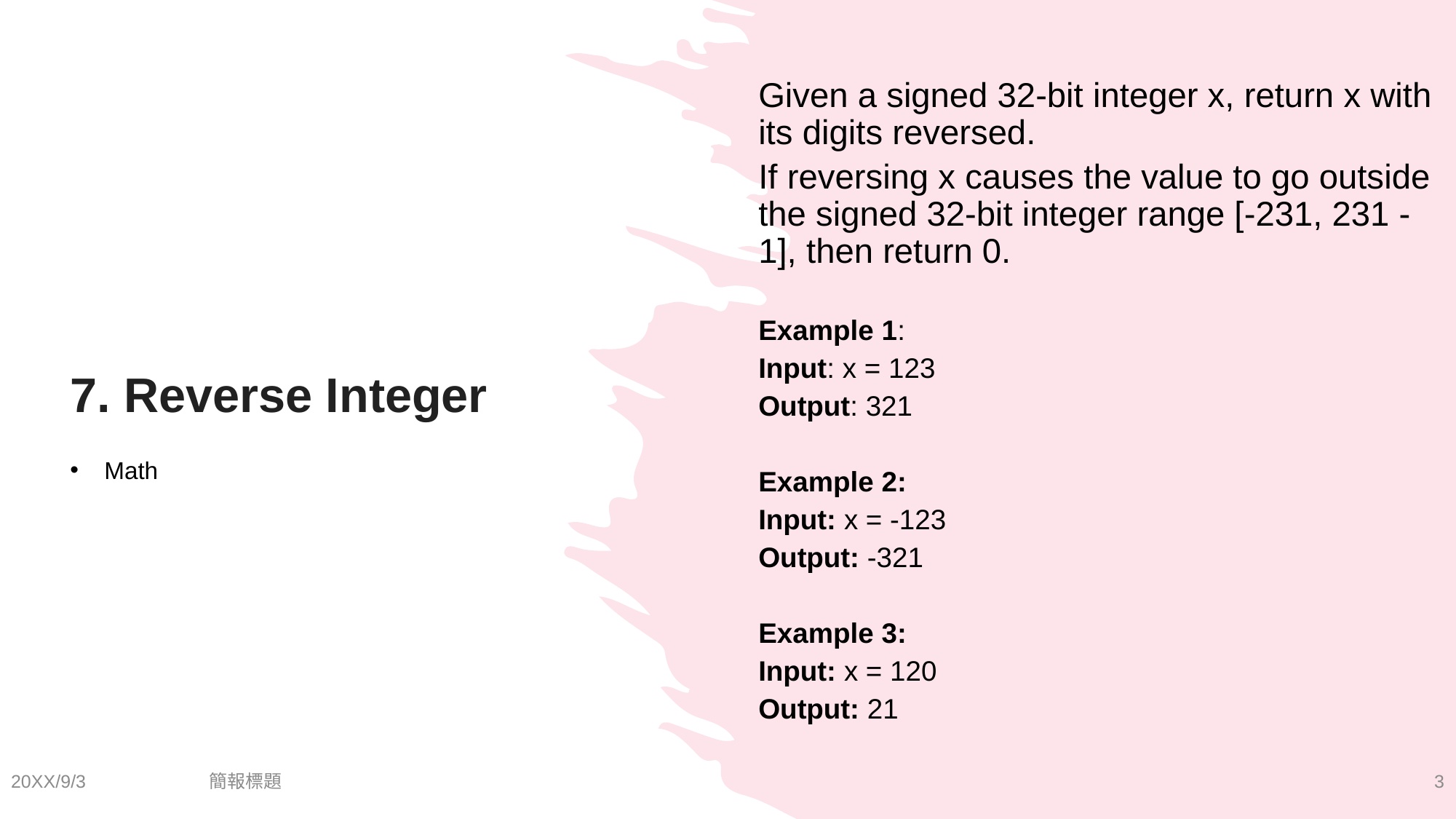

# 7. Reverse Integer
Given a signed 32-bit integer x, return x with its digits reversed.
If reversing x causes the value to go outside the signed 32-bit integer range [-231, 231 - 1], then return 0.

Example 1:
Input: x = 123
Output: 321

Example 2:
Input: x = -123
Output: -321

Example 3:
Input: x = 120
Output: 21
Math

20XX/9/3
簡報標題
3